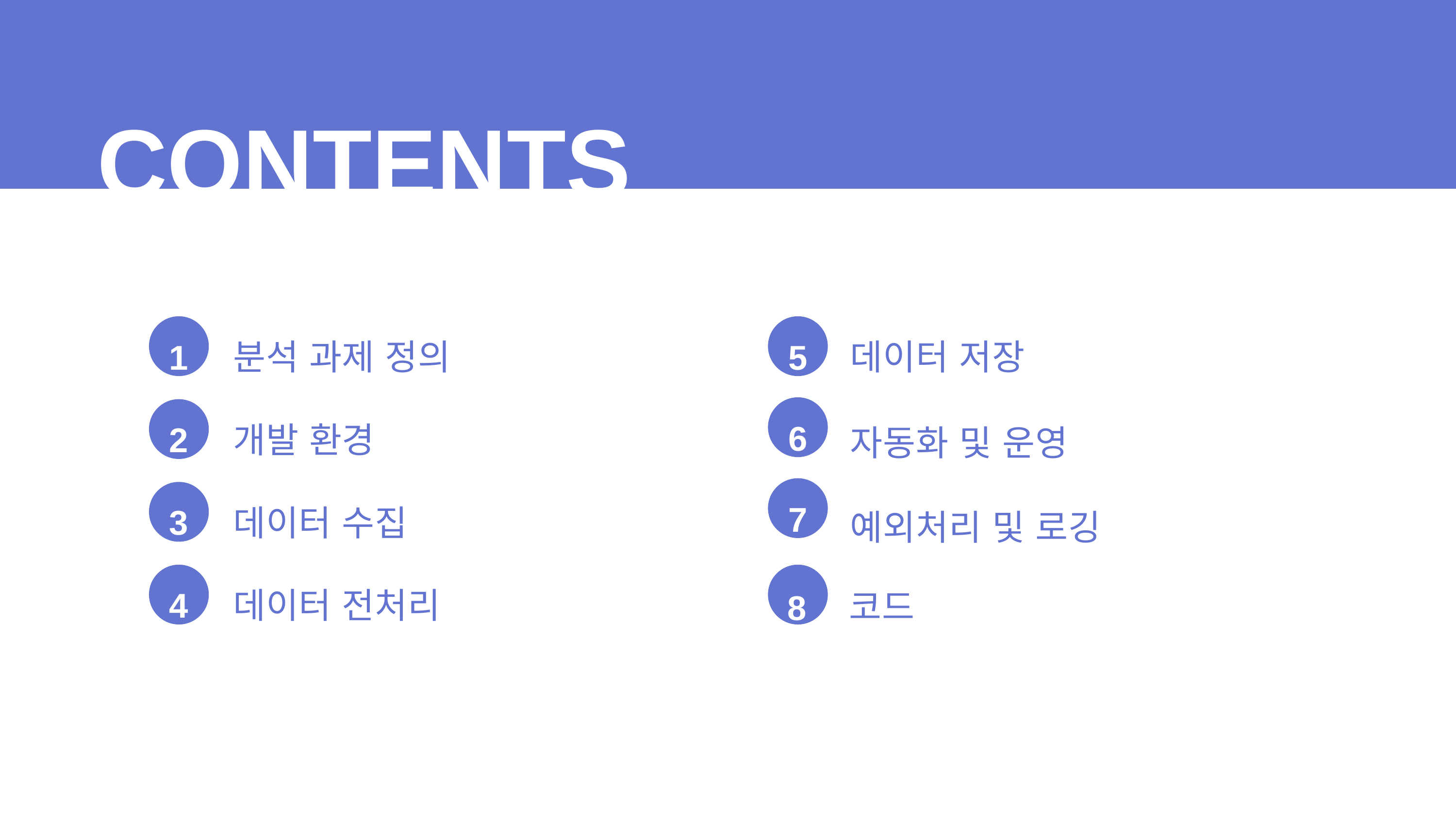

CONTENTS
분석 과제 정의
데이터 저장
1
5

개발 환경
6
2
자동화 및 운영

7
데이터 수집
3
예외처리 및 로깅

데이터 전처리
4
코드
8